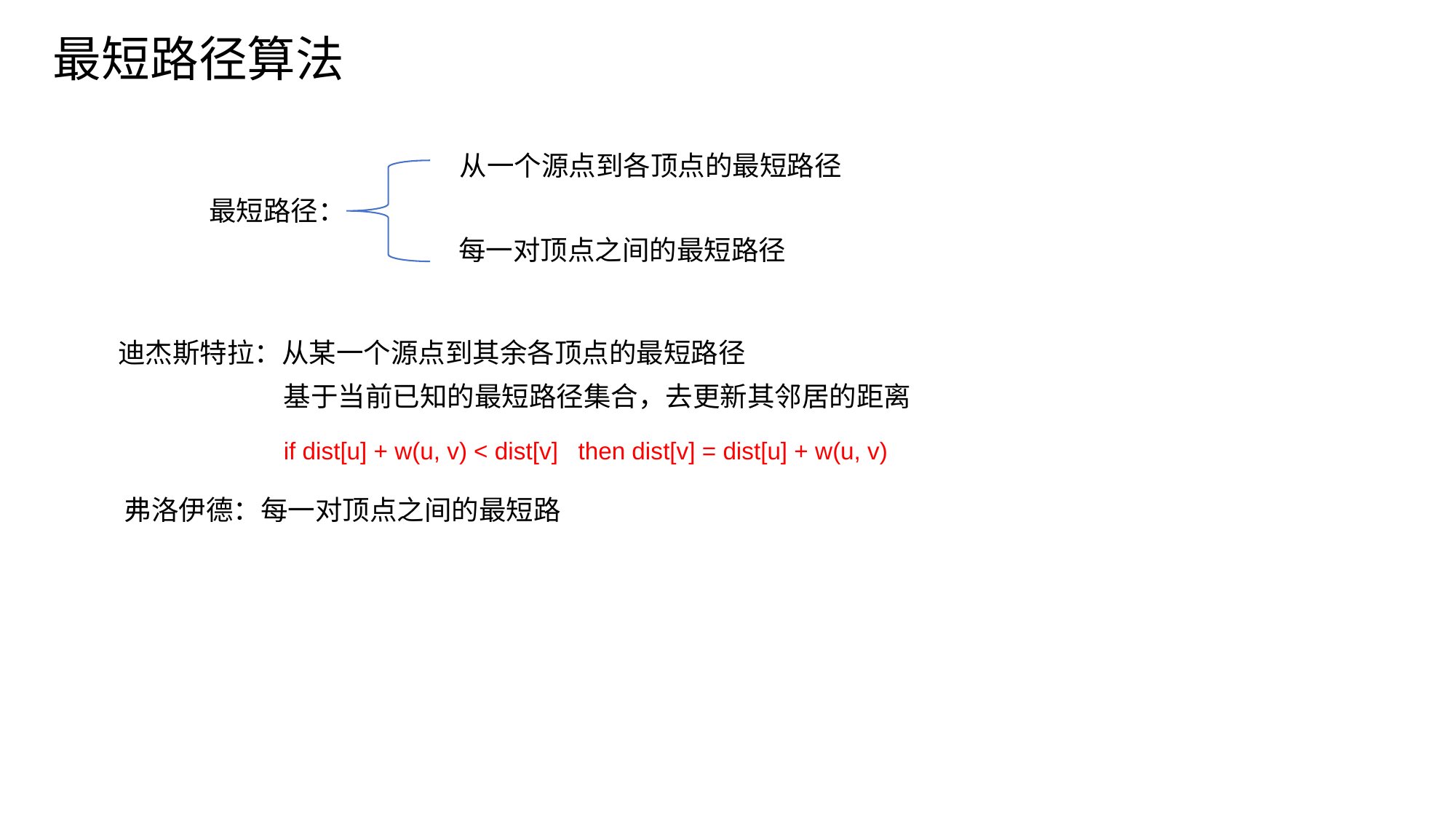

最短路径算法
从一个源点到各顶点的最短路径

最短路径：
每一对顶点之间的最短路径
迪杰斯特拉：从某一个源点到其余各顶点的最短路径
基于当前已知的最短路径集合，去更新其邻居的距离
if dist[u] + w(u, v) < dist[v]   then dist[v] = dist[u] + w(u, v)
弗洛伊德：每一对顶点之间的最短路